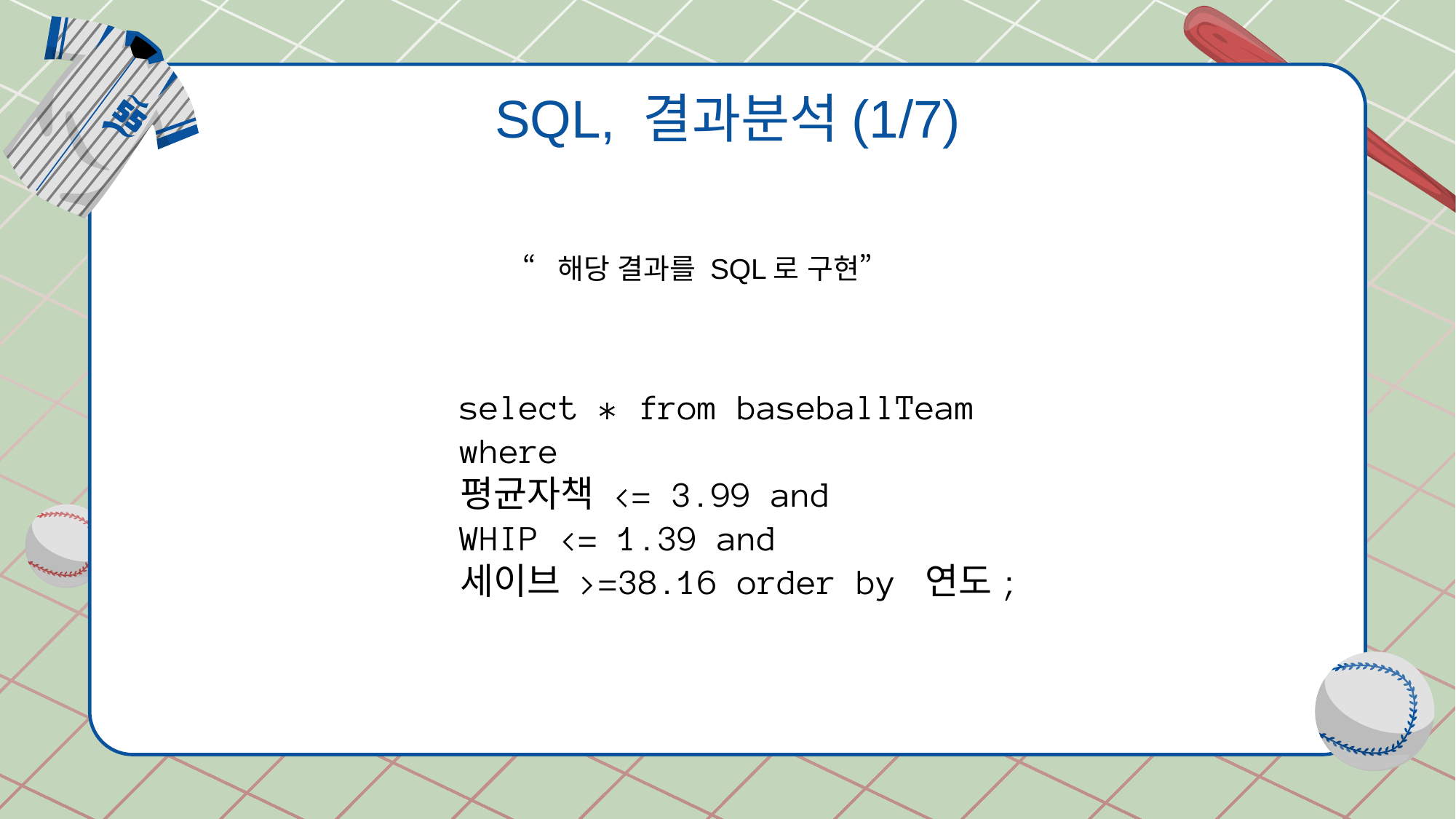

# SQL, 결과분석(1/7)
“해당 결과를 SQL로 구현”
select * from baseballTeam
where
평균자책 <= 3.99 and
WHIP <= 1.39 and
세이브 >=38.16 order by 연도;